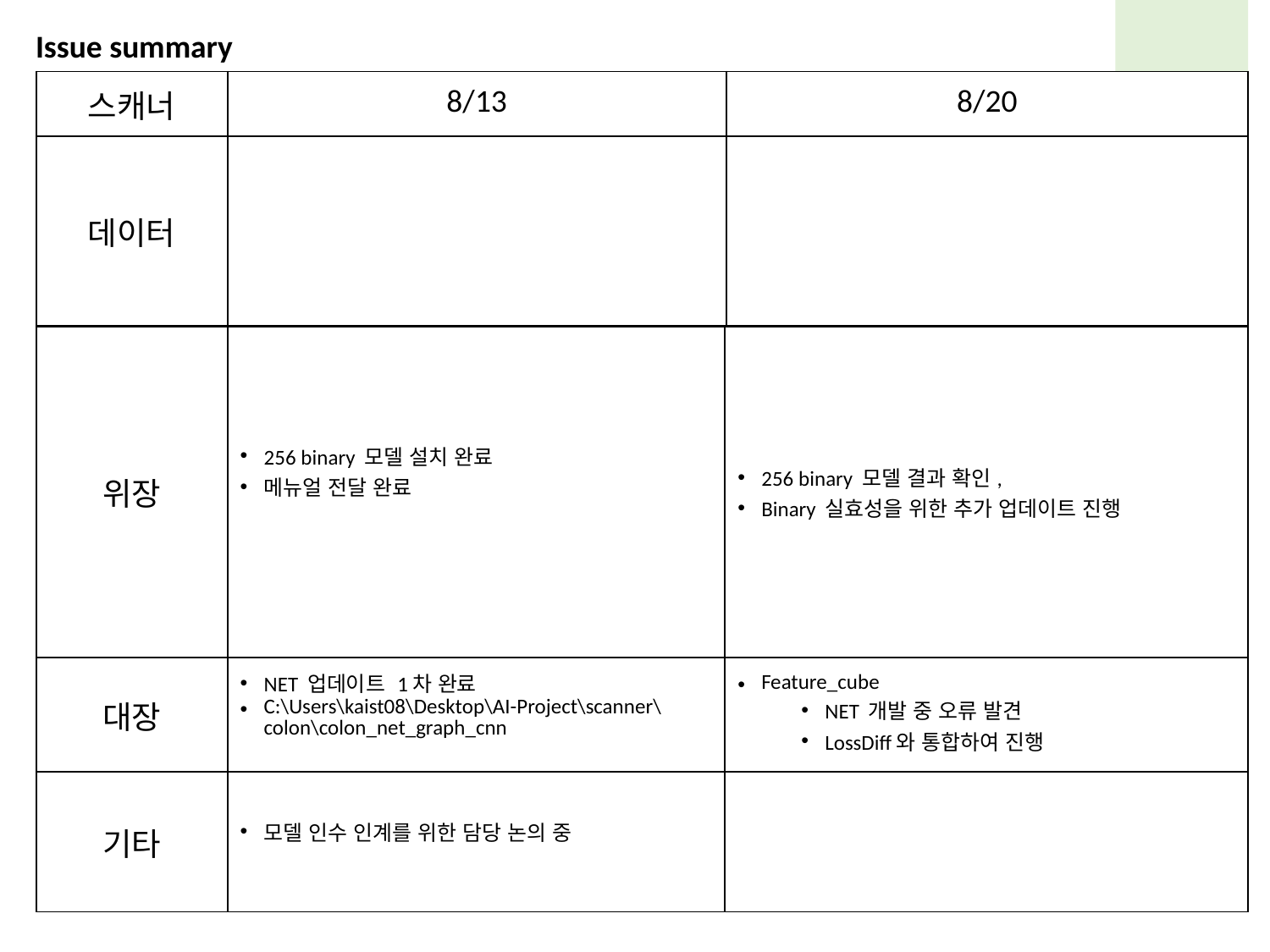

Issue summary
| 스캐너 | 8/13 | 8/20 |
| --- | --- | --- |
| 데이터 |  |  |
| 위장 | 256 binary 모델 설치 완료 메뉴얼 전달 완료 | 256 binary 모델 결과 확인, Binary 실효성을 위한 추가 업데이트 진행 |
| --- | --- | --- |
| 대장 | NET 업데이트 1차 완료 C:\Users\kaist08\Desktop\AI-Project\scanner\colon\colon\_net\_graph\_cnn | Feature\_cube NET 개발 중 오류 발견 LossDiff와 통합하여 진행 |
| 기타 | 모델 인수 인계를 위한 담당 논의 중 |  |